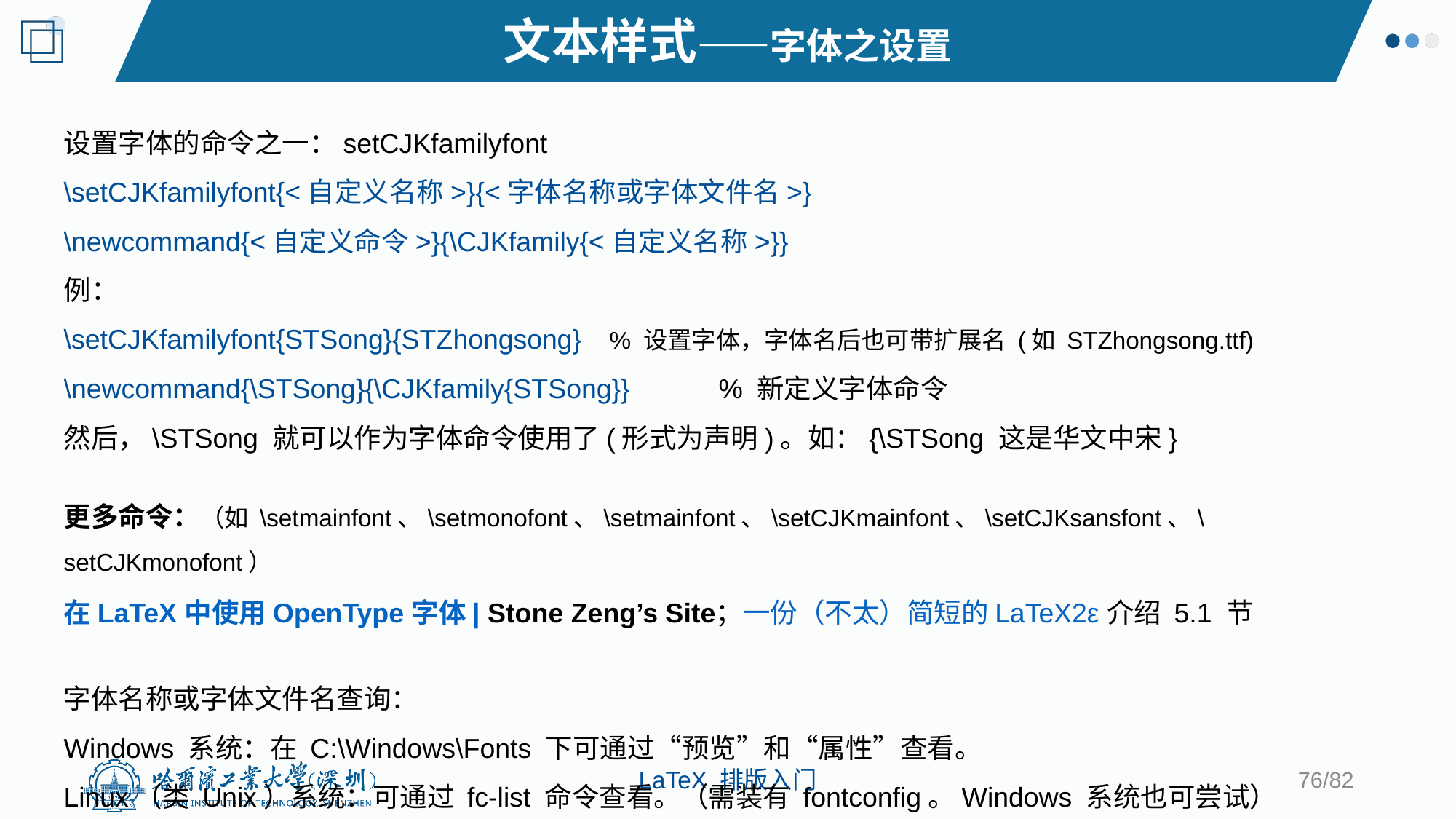

文本样式——字体之设置
设置字体的命令之一：setCJKfamilyfont
\setCJKfamilyfont{<自定义名称>}{<字体名称或字体文件名>}
\newcommand{<自定义命令>}{\CJKfamily{<自定义名称>}}
例：
\setCJKfamilyfont{STSong}{STZhongsong}	% 设置字体，字体名后也可带扩展名 (如 STZhongsong.ttf)
\newcommand{\STSong}{\CJKfamily{STSong}}	% 新定义字体命令
然后，\STSong 就可以作为字体命令使用了(形式为声明)。如：{\STSong 这是华文中宋}

更多命令：（如 \setmainfont、\setmonofont、\setmainfont、\setCJKmainfont、\setCJKsansfont、\setCJKmonofont）
在 LaTeX 中使用 OpenType 字体 | Stone Zeng’s Site；一份（不太）简短的 LaTeX2ε 介绍 5.1 节

字体名称或字体文件名查询：
Windows 系统：在 C:\Windows\Fonts 下可通过“预览”和“属性”查看。
Linux（类 Unix）系统：可通过 fc-list 命令查看。（需装有 fontconfig。Windows 系统也可尝试）
76/82